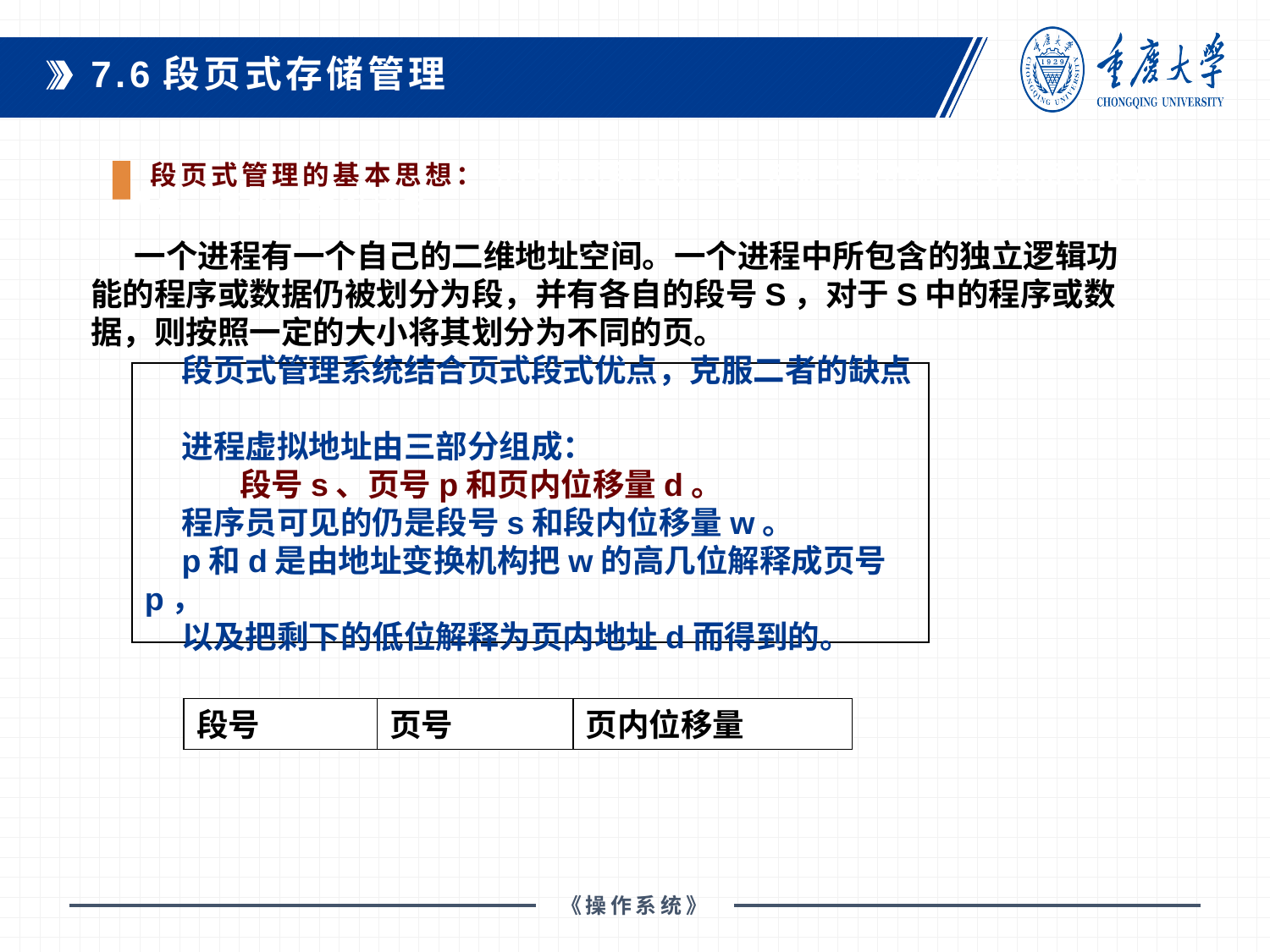

7.6段页式存储管理

  段页式管理的基本思想：结合页式段式优点，克服二者的缺点结合页式段式优点，克服二者的缺点

     一个进程有一个自己的二维地址空间。一个进程中所包含的独立逻辑功能的程序或数据仍被划分为段，并有各自的段号S，对于S中的程序或数据，则按照一定的大小将其划分为不同的页。
段页式管理系统结合页式段式优点，克服二者的缺点

进程虚拟地址由三部分组成：
       段号s、页号p和页内位移量d。
程序员可见的仍是段号s和段内位移量w。
p和d是由地址变换机构把w的高几位解释成页号p，
以及把剩下的低位解释为页内地址d而得到的。

段号
页号
页内位移量